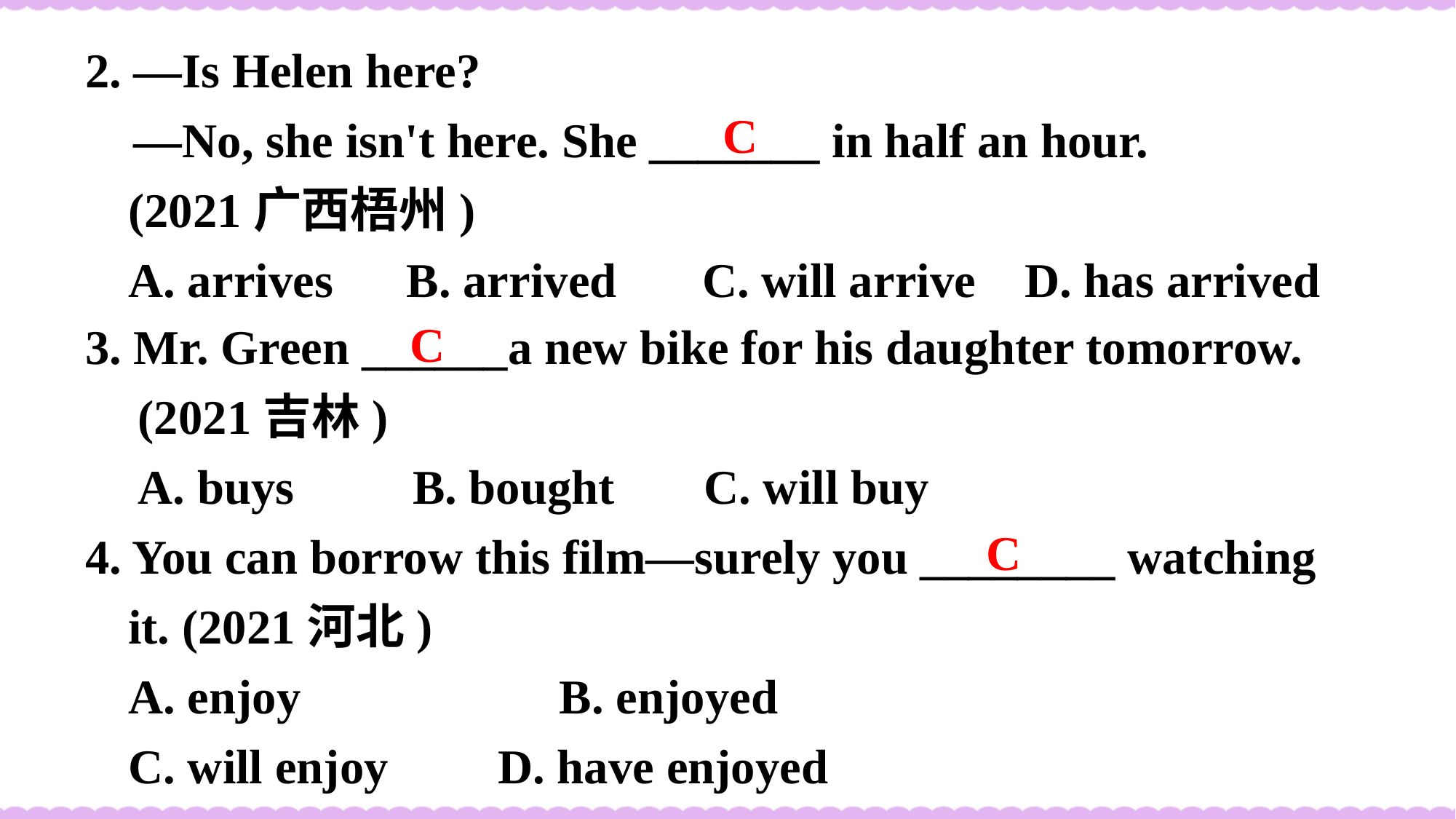

2. —Is Helen here?
    —No, she isn't here. She _______ in half an hour.
(2021广西梧州)
A. arrives      B. arrived       C. will arrive    D. has arrived
C
3. Mr. Green ______a new bike for his daughter tomorrow.
(2021吉林)
A. buys 	B. bought 	      C. will buy
4. You can borrow this film—surely you ________ watching it. (2021河北)
 enjoy	                B. enjoyed
C. will enjoy	       D. have enjoyed
C
C